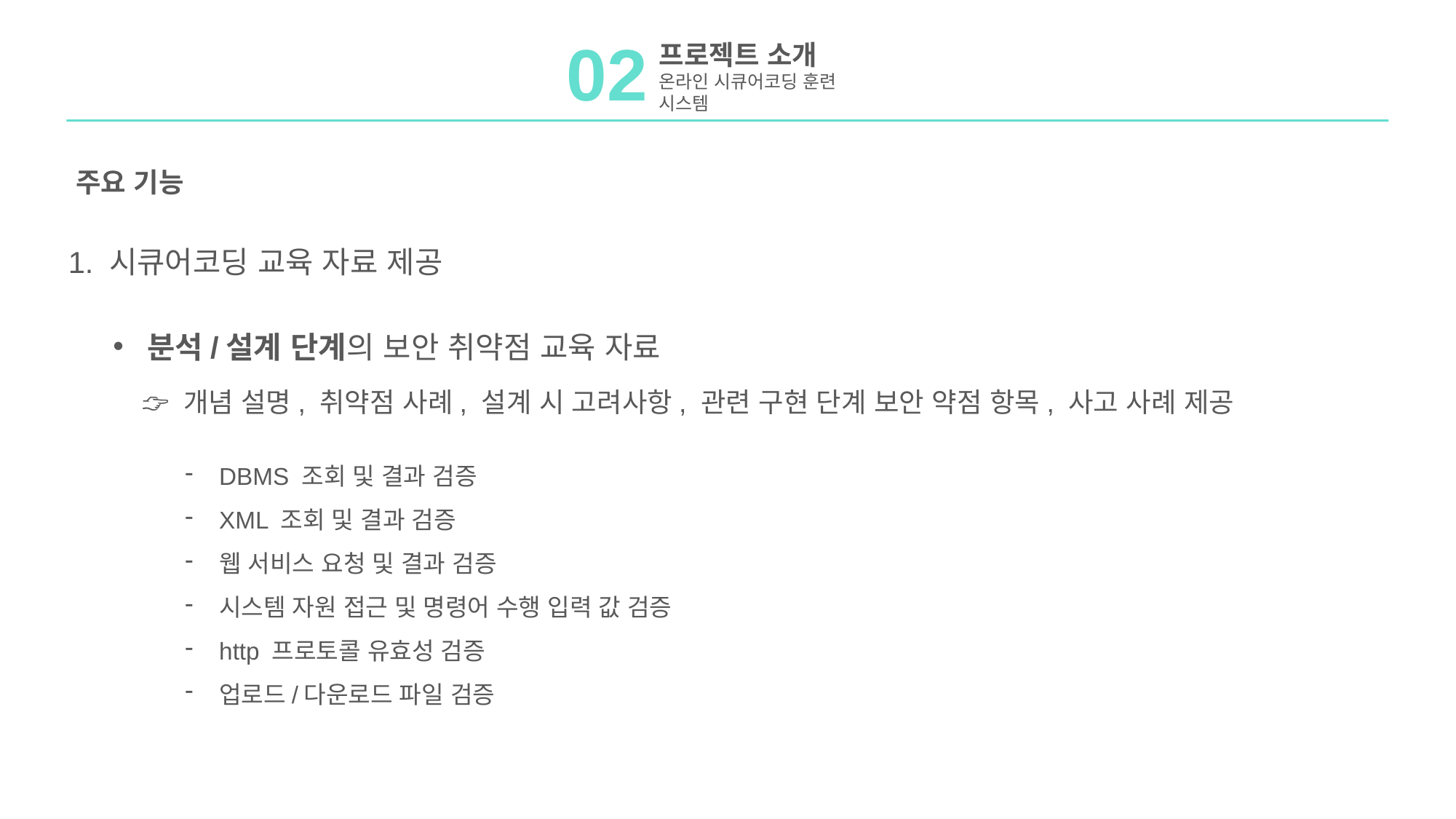

02
프로젝트 소개
온라인 시큐어코딩 훈련 시스템

주요 기능
1. 시큐어코딩 교육 자료 제공
분석/설계 단계의 보안 취약점 교육 자료
👉 개념 설명, 취약점 사례, 설계 시 고려사항, 관련 구현 단계 보안 약점 항목, 사고 사례 제공
DBMS 조회 및 결과 검증
XML 조회 및 결과 검증
웹 서비스 요청 및 결과 검증
시스템 자원 접근 및 명령어 수행 입력 값 검증
http 프로토콜 유효성 검증
업로드/다운로드 파일 검증